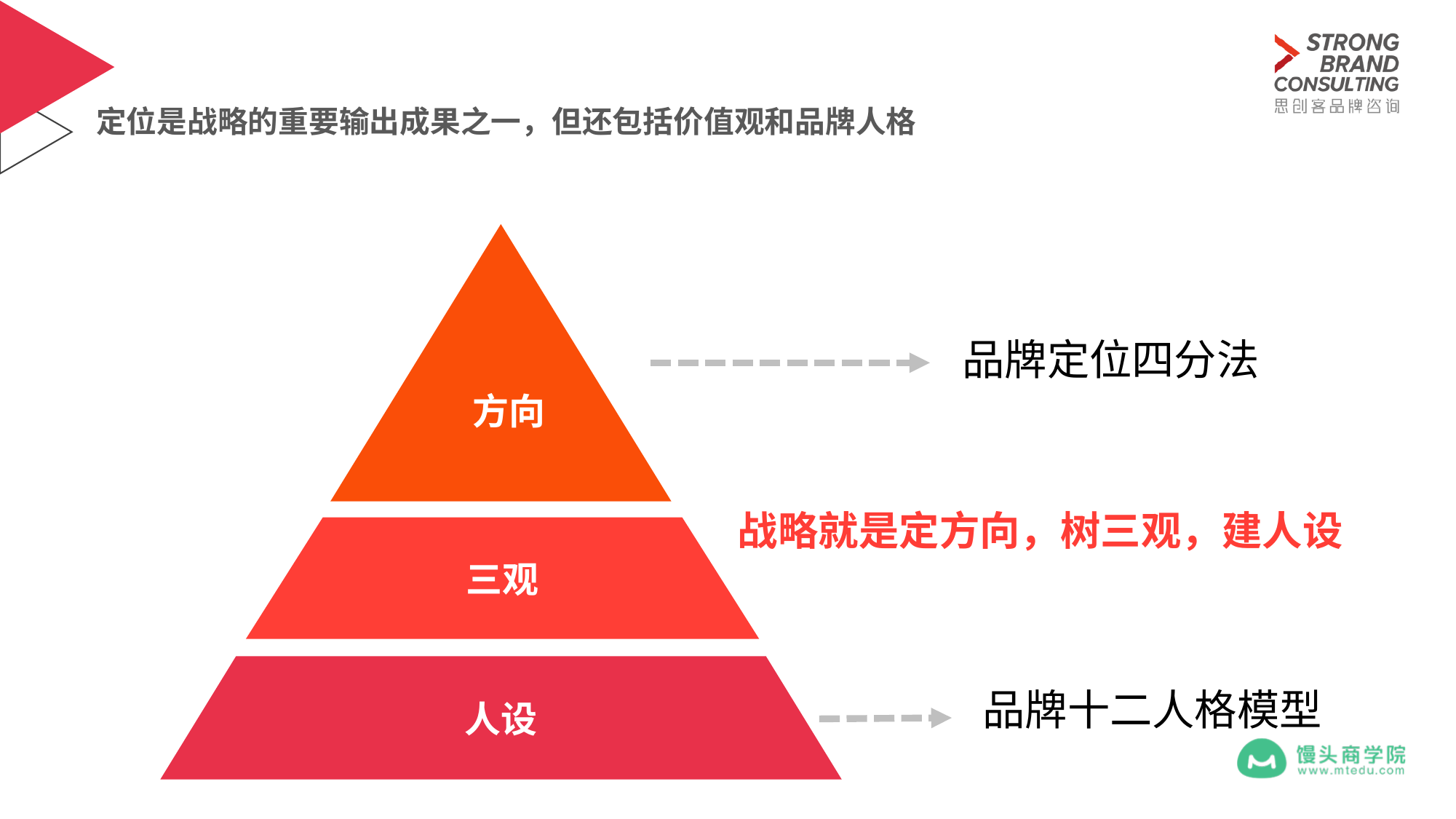

定位是战略的重要输出成果之一，但还包括价值观和品牌人格

三观
人设
品牌定位四分法
方向
战略就是定方向，树三观，建人设
品牌十二人格模型